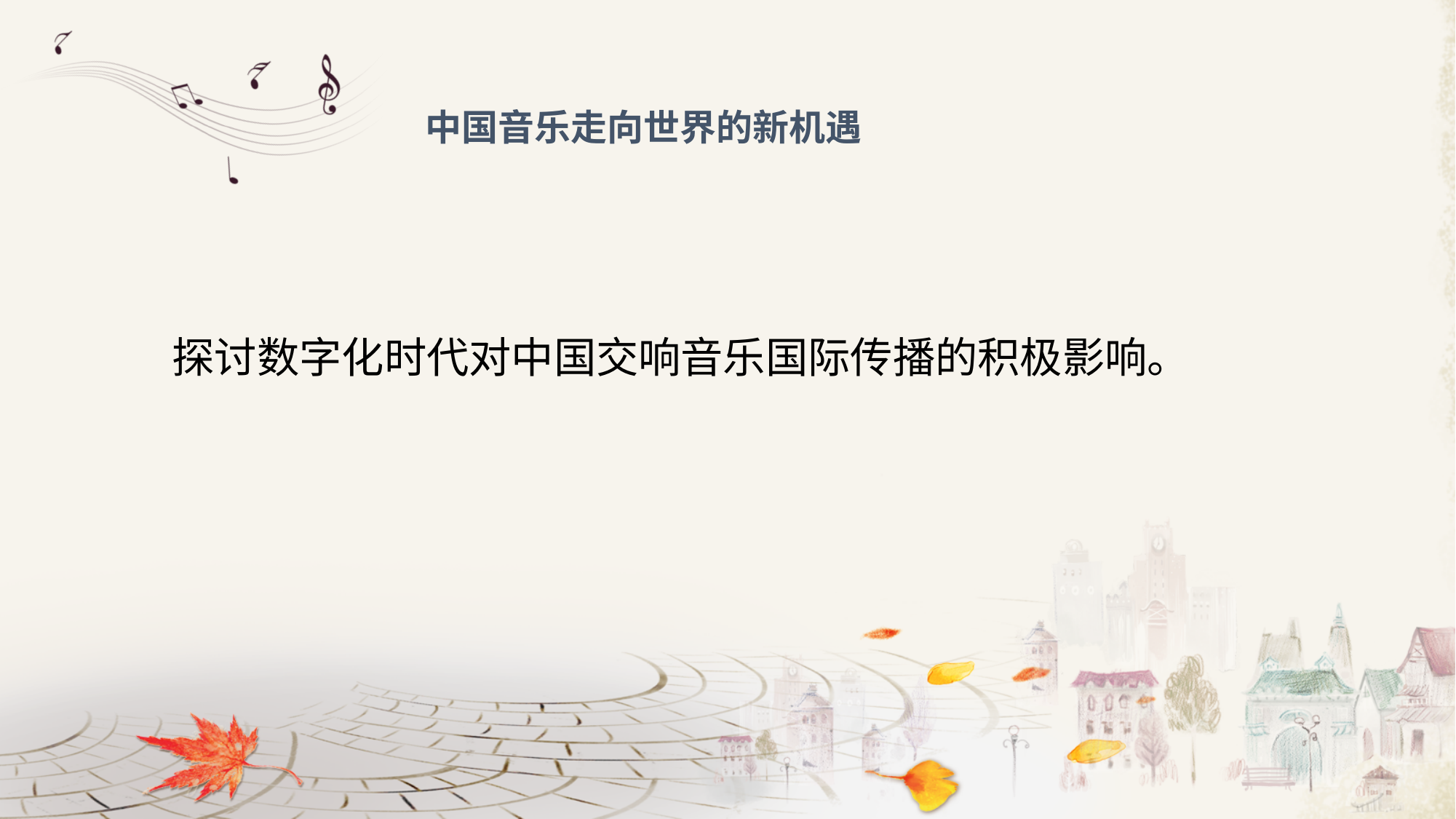

中国音乐走向世界的新机遇
探讨数字化时代对中国交响音乐国际传播的积极影响。